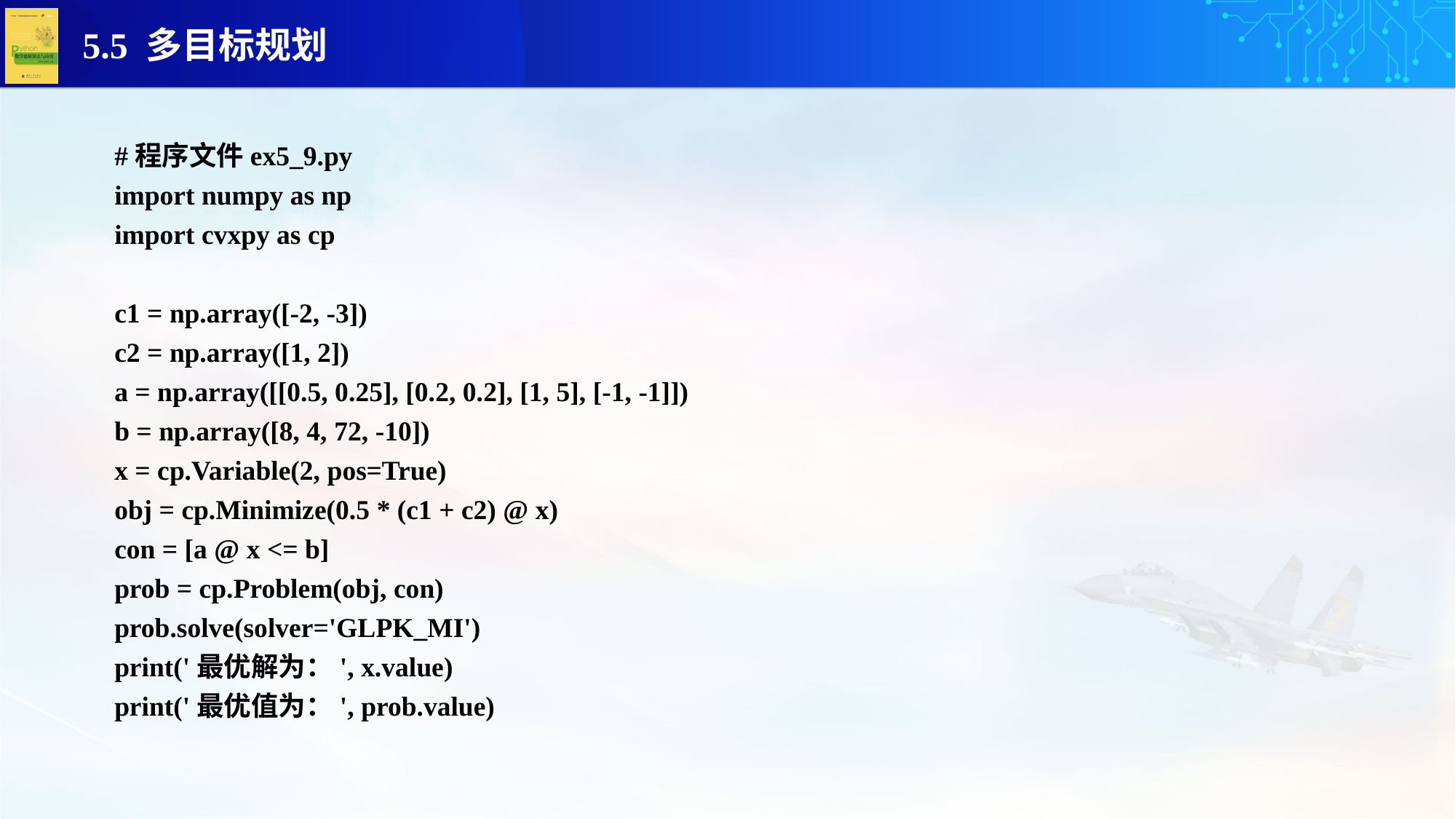

#程序文件ex5_9.py
import numpy as np
import cvxpy as cp

c1 = np.array([-2, -3])
c2 = np.array([1, 2])
a = np.array([[0.5, 0.25], [0.2, 0.2], [1, 5], [-1, -1]])
b = np.array([8, 4, 72, -10])
x = cp.Variable(2, pos=True)
obj = cp.Minimize(0.5 * (c1 + c2) @ x)
con = [a @ x <= b]
prob = cp.Problem(obj, con)
prob.solve(solver='GLPK_MI')
print('最优解为：', x.value)
print('最优值为：', prob.value)